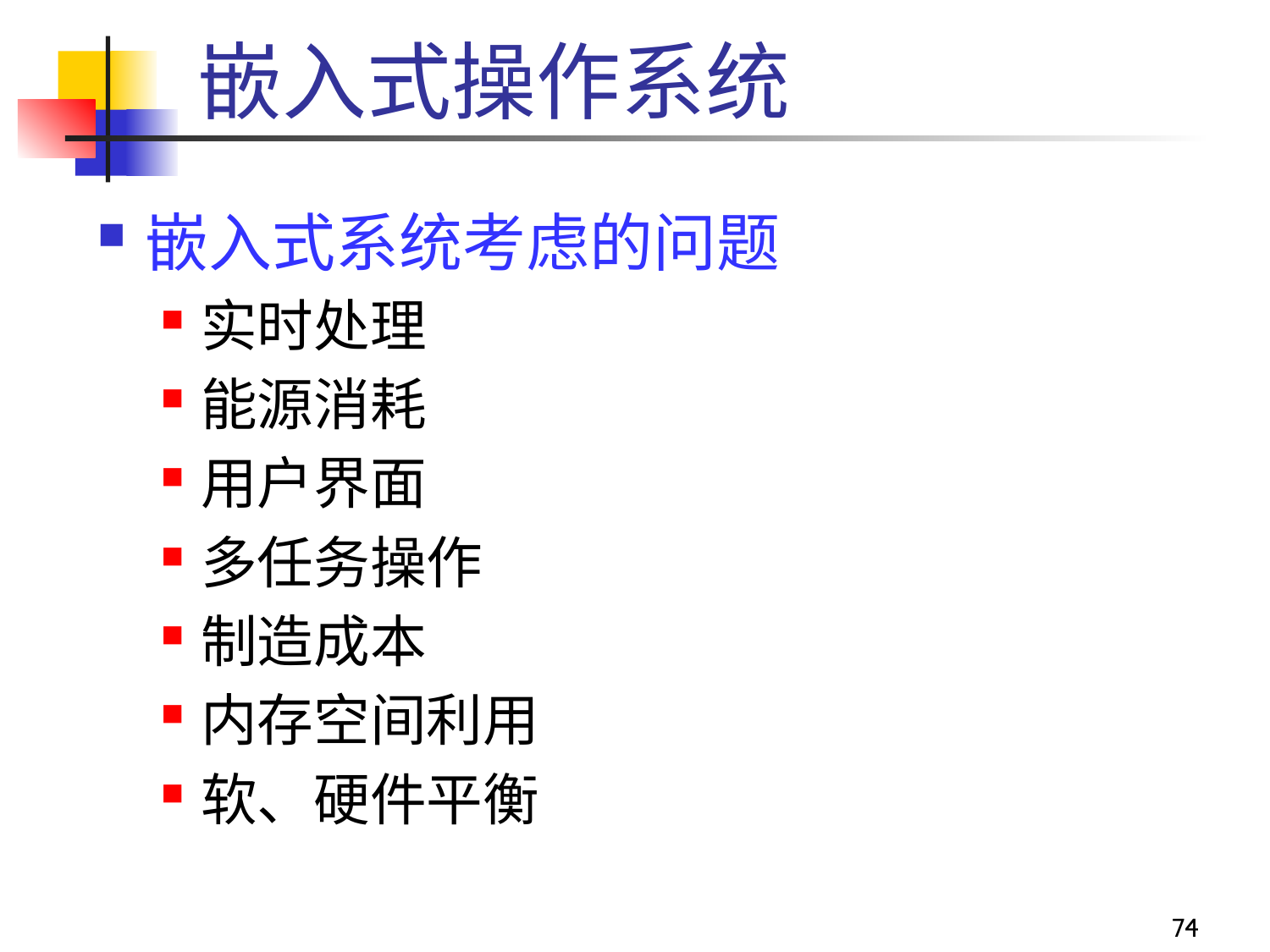

# 嵌入式操作系统
嵌入式系统考虑的问题
实时处理
能源消耗
用户界面
多任务操作
制造成本
内存空间利用
软、硬件平衡
74